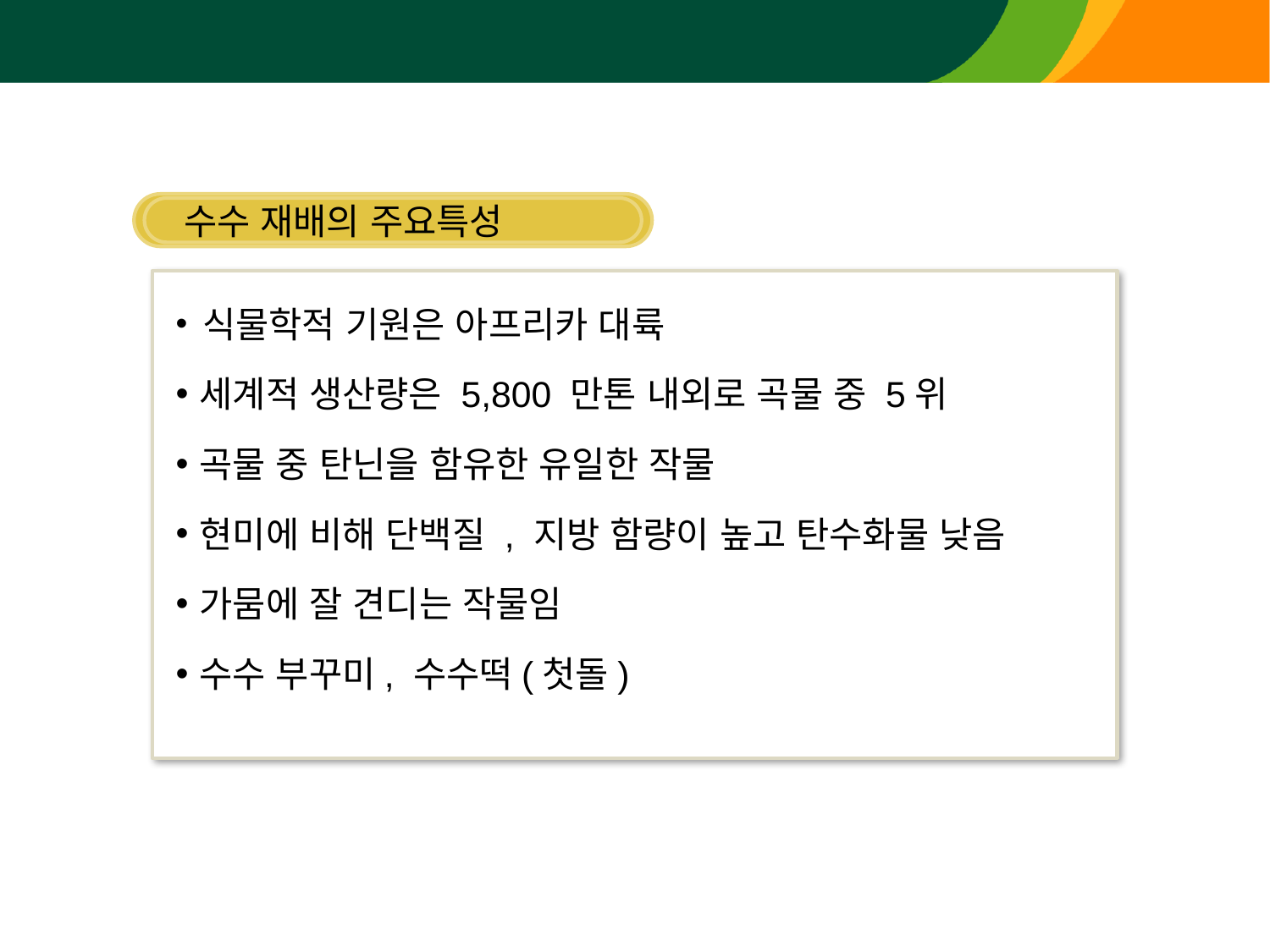

수수 재배의 주요특성

 식물학적 기원은 아프리카 대륙
세계적 생산량은 5,800 만톤 내외로 곡물 중 5위
곡물 중 탄닌을 함유한 유일한 작물
현미에 비해 단백질 , 지방 함량이 높고 탄수화물 낮음
가뭄에 잘 견디는 작물임
수수 부꾸미, 수수떡(첫돌)